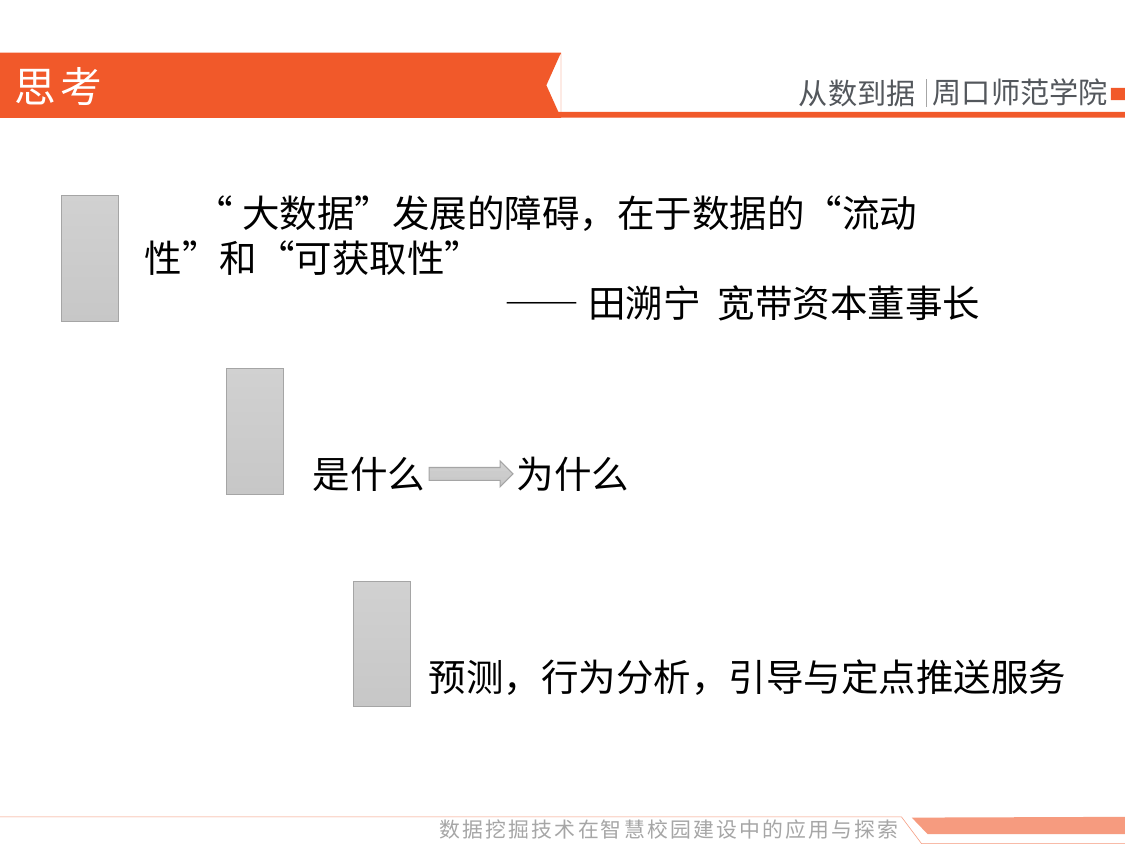

思考
      “大数据”发展的障碍，在于数据的“流动性”和“可获取性”
——田溯宁  宽带资本董事长

为什么
是什么

预测，行为分析，引导与定点推送服务